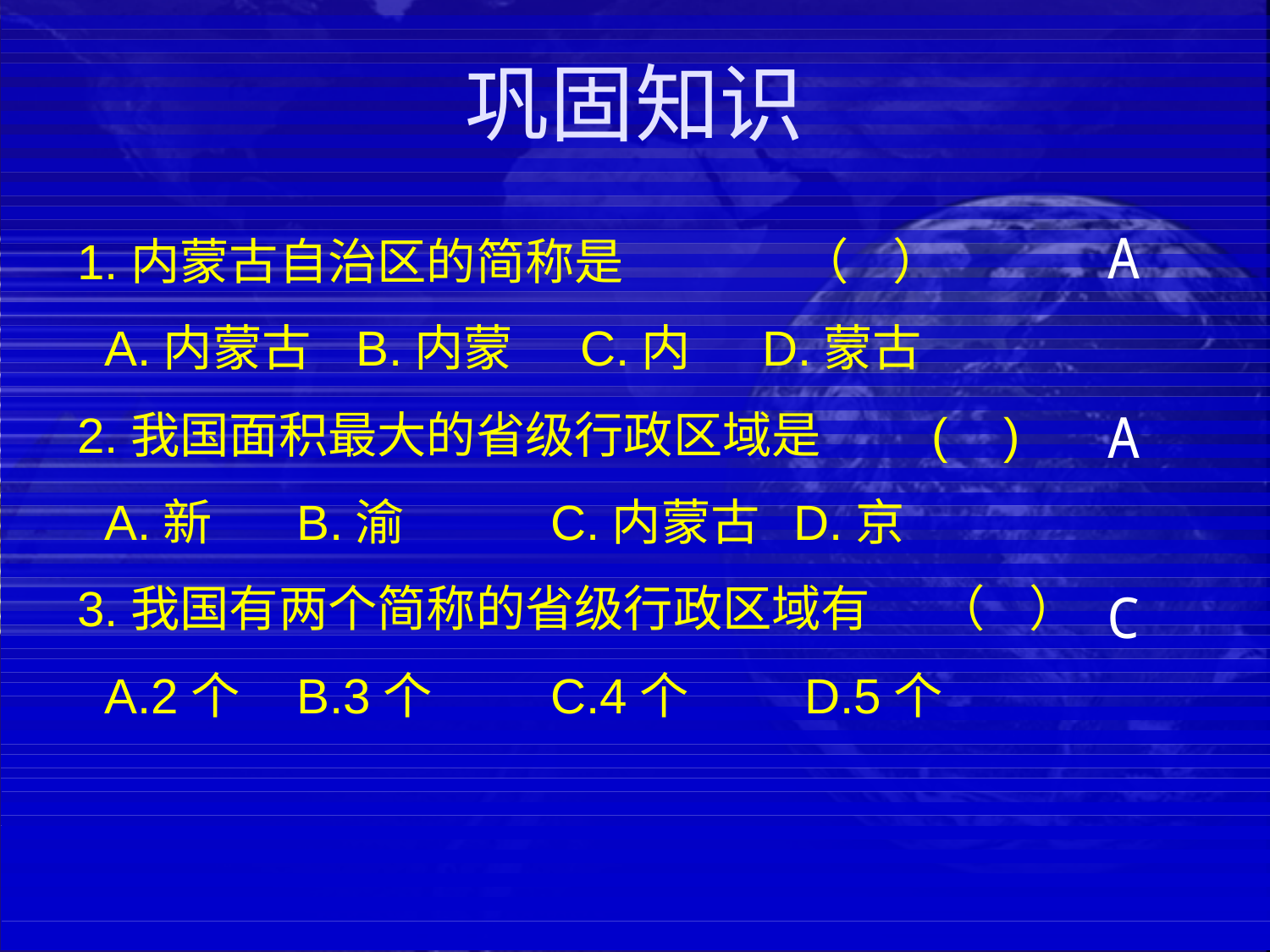

# 巩固知识
1.内蒙古自治区的简称是                （    ）
  A.内蒙古   B.内蒙     C.内      D.蒙古
2.我国面积最大的省级行政区域是         (    )
  A.新	   B.渝	   C.内蒙古  D.京
3.我国有两个简称的省级行政区域有      （    ）
  A.2个	   B.3个	   C.4个	   D.5个
A
A
C